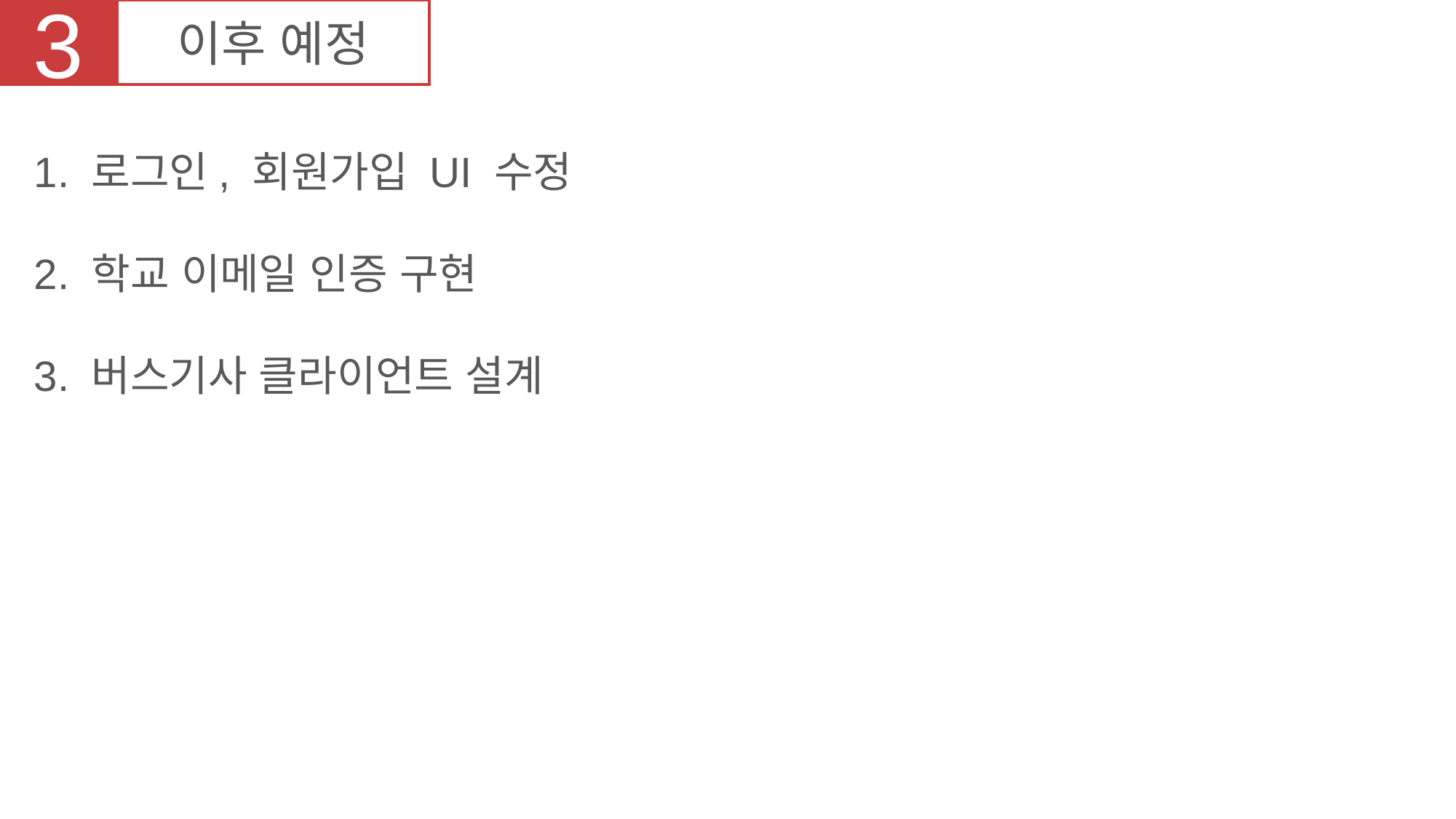

3

이후 예정
1. 로그인, 회원가입 UI 수정

2. 학교 이메일 인증 구현

3. 버스기사 클라이언트 설계